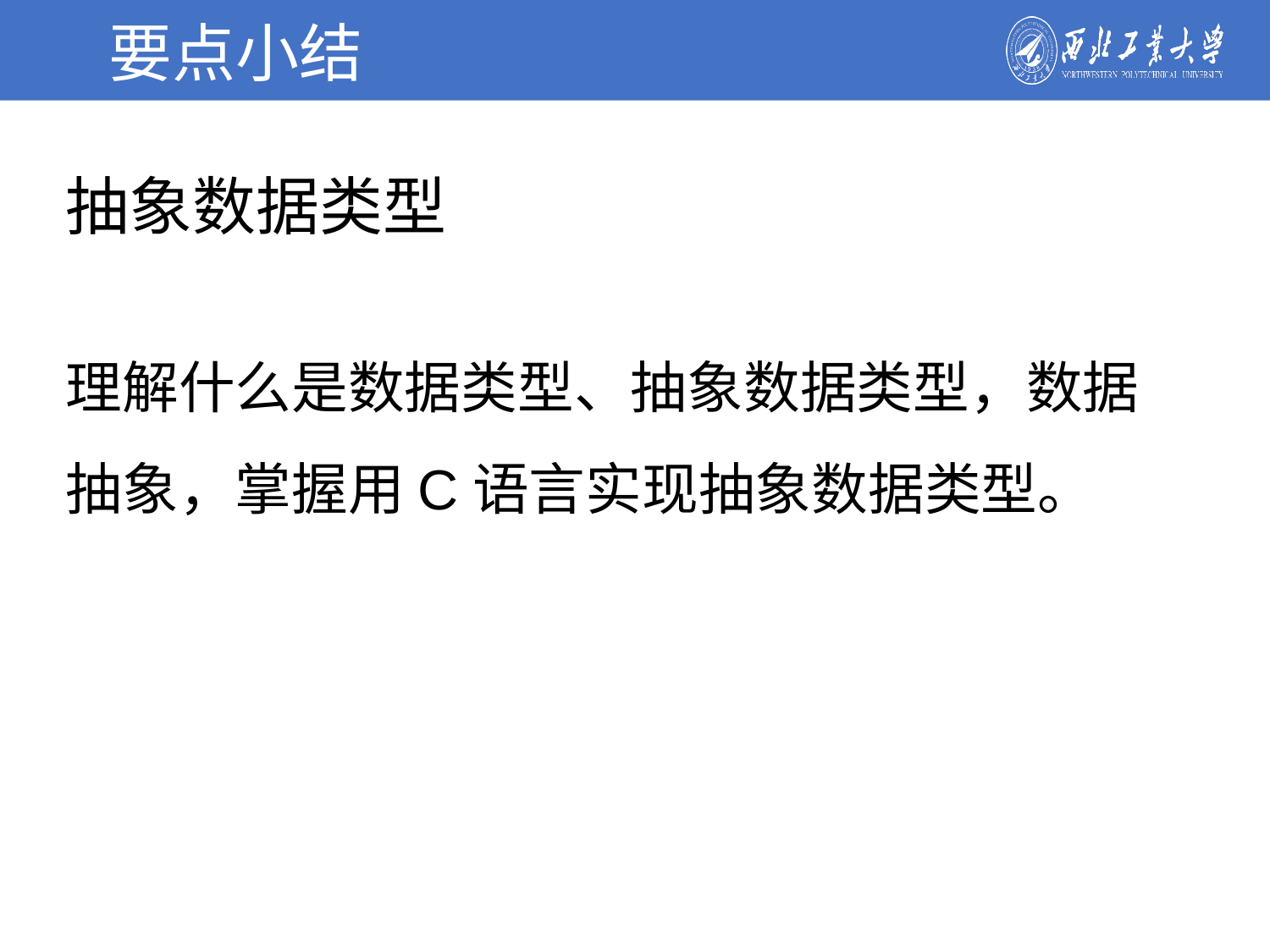

要点小结
学校简介
抽象数据类型

理解什么是数据类型、抽象数据类型，数据抽象，掌握用C语言实现抽象数据类型。
60